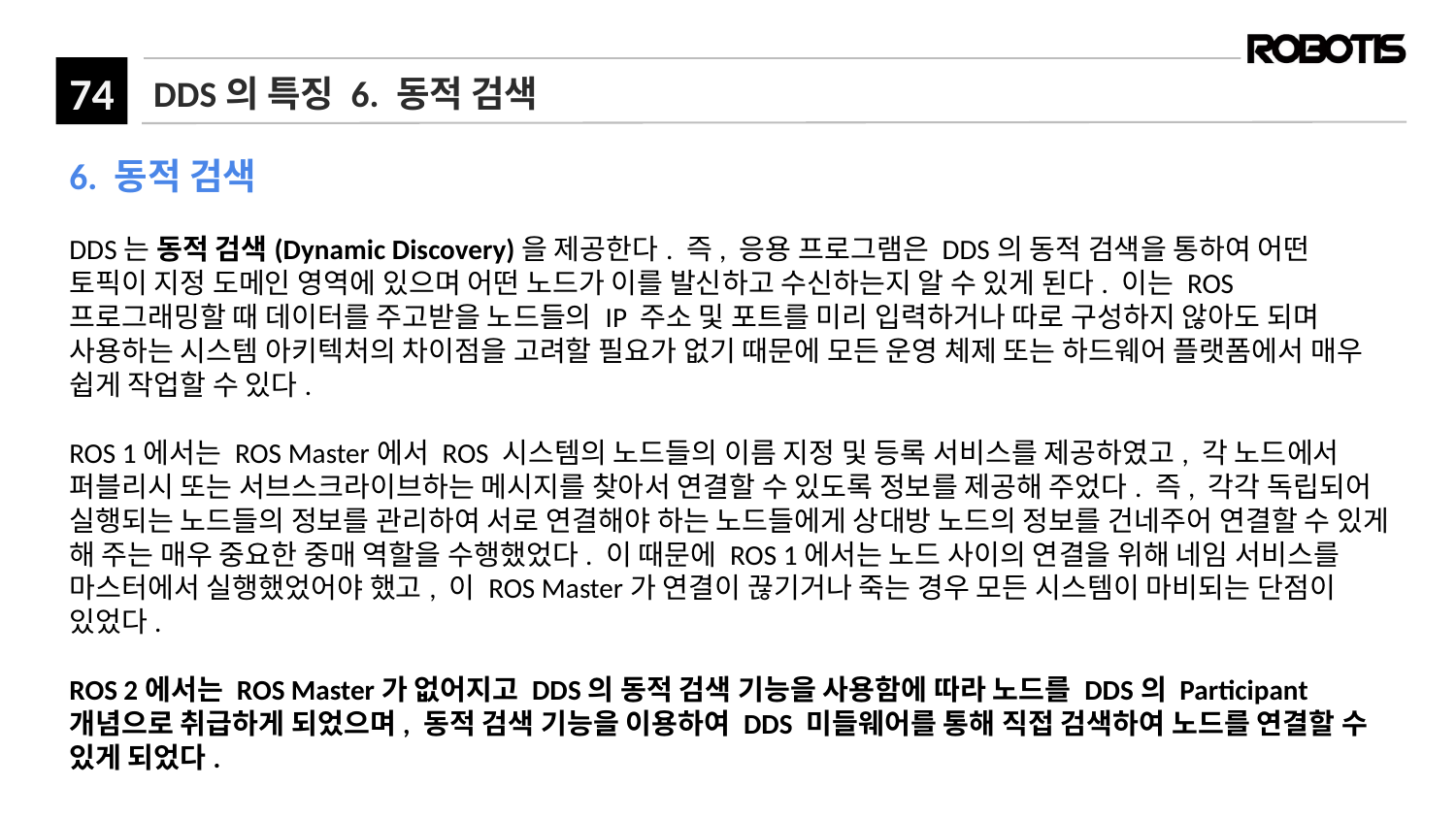

# DDS의 특징 6. 동적 검색
6. 동적 검색

DDS는 동적 검색(Dynamic Discovery)을 제공한다. 즉, 응용 프로그램은 DDS의 동적 검색을 통하여 어떤 토픽이 지정 도메인 영역에 있으며 어떤 노드가 이를 발신하고 수신하는지 알 수 있게 된다. 이는 ROS 프로그래밍할 때 데이터를 주고받을 노드들의 IP 주소 및 포트를 미리 입력하거나 따로 구성하지 않아도 되며 사용하는 시스템 아키텍처의 차이점을 고려할 필요가 없기 때문에 모든 운영 체제 또는 하드웨어 플랫폼에서 매우 쉽게 작업할 수 있다.

ROS 1에서는 ROS Master에서 ROS 시스템의 노드들의 이름 지정 및 등록 서비스를 제공하였고, 각 노드에서 퍼블리시 또는 서브스크라이브하는 메시지를 찾아서 연결할 수 있도록 정보를 제공해 주었다. 즉, 각각 독립되어 실행되는 노드들의 정보를 관리하여 서로 연결해야 하는 노드들에게 상대방 노드의 정보를 건네주어 연결할 수 있게 해 주는 매우 중요한 중매 역할을 수행했었다. 이 때문에 ROS 1에서는 노드 사이의 연결을 위해 네임 서비스를 마스터에서 실행했었어야 했고, 이 ROS Master가 연결이 끊기거나 죽는 경우 모든 시스템이 마비되는 단점이 있었다.

ROS 2에서는 ROS Master가 없어지고 DDS의 동적 검색 기능을 사용함에 따라 노드를 DDS의 Participant 개념으로 취급하게 되었으며, 동적 검색 기능을 이용하여 DDS 미들웨어를 통해 직접 검색하여 노드를 연결할 수 있게 되었다.